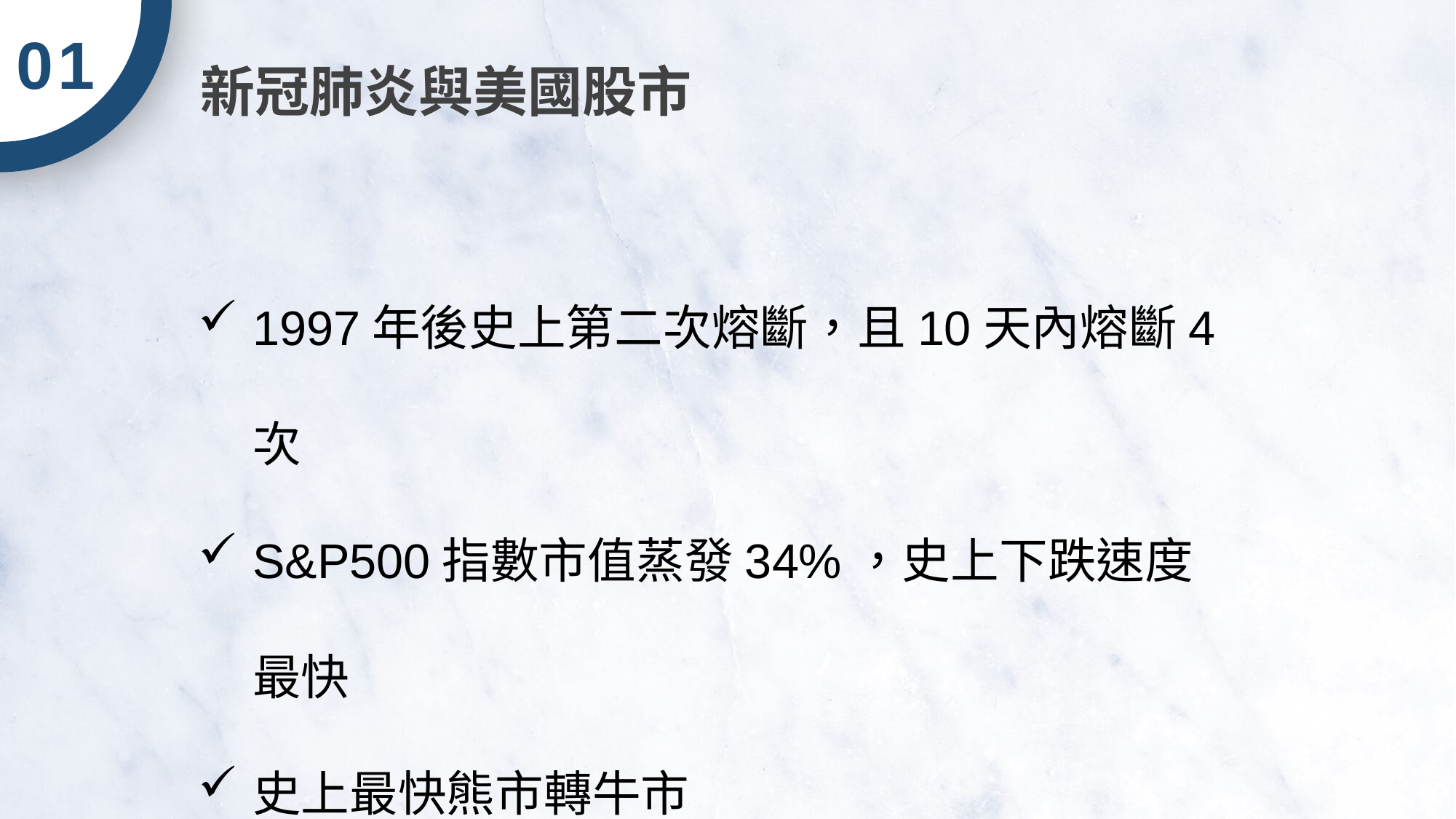

01
新冠肺炎與美國股市
1997年後史上第二次熔斷，且10天內熔斷4次
S&P500指數市值蒸發34%，史上下跌速度最快
史上最快熊市轉牛市